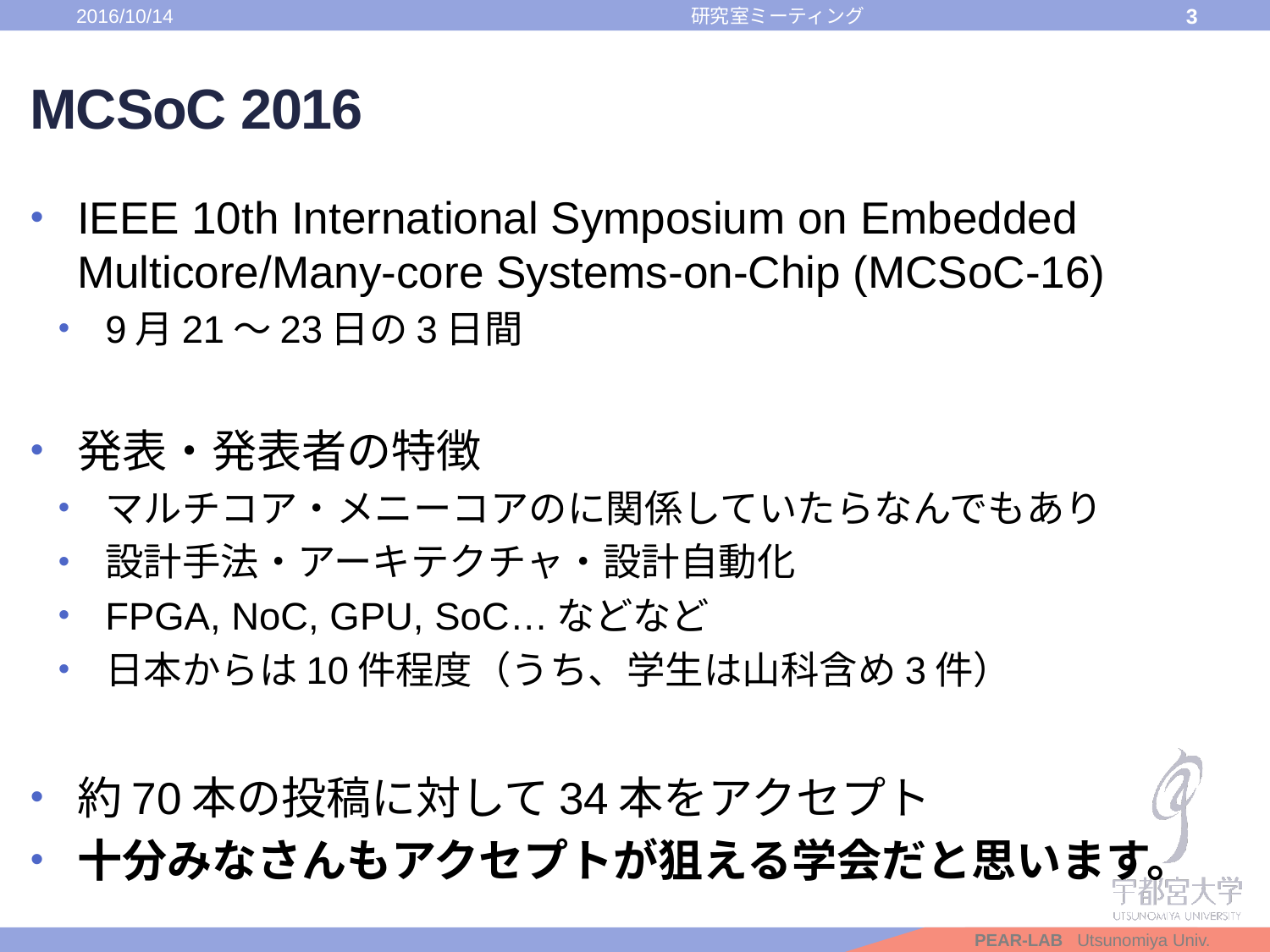

2016/10/14
3
研究室ミーティング
# MCSoC 2016
IEEE 10th International Symposium on Embedded Multicore/Many-core Systems-on-Chip (MCSoC-16)
9月21〜23日の3日間

発表・発表者の特徴
マルチコア・メニーコアのに関係していたらなんでもあり
設計手法・アーキテクチャ・設計自動化
FPGA, NoC, GPU, SoC…などなど
日本からは10件程度（うち、学生は山科含め3件）

約70本の投稿に対して34本をアクセプト
十分みなさんもアクセプトが狙える学会だと思います。